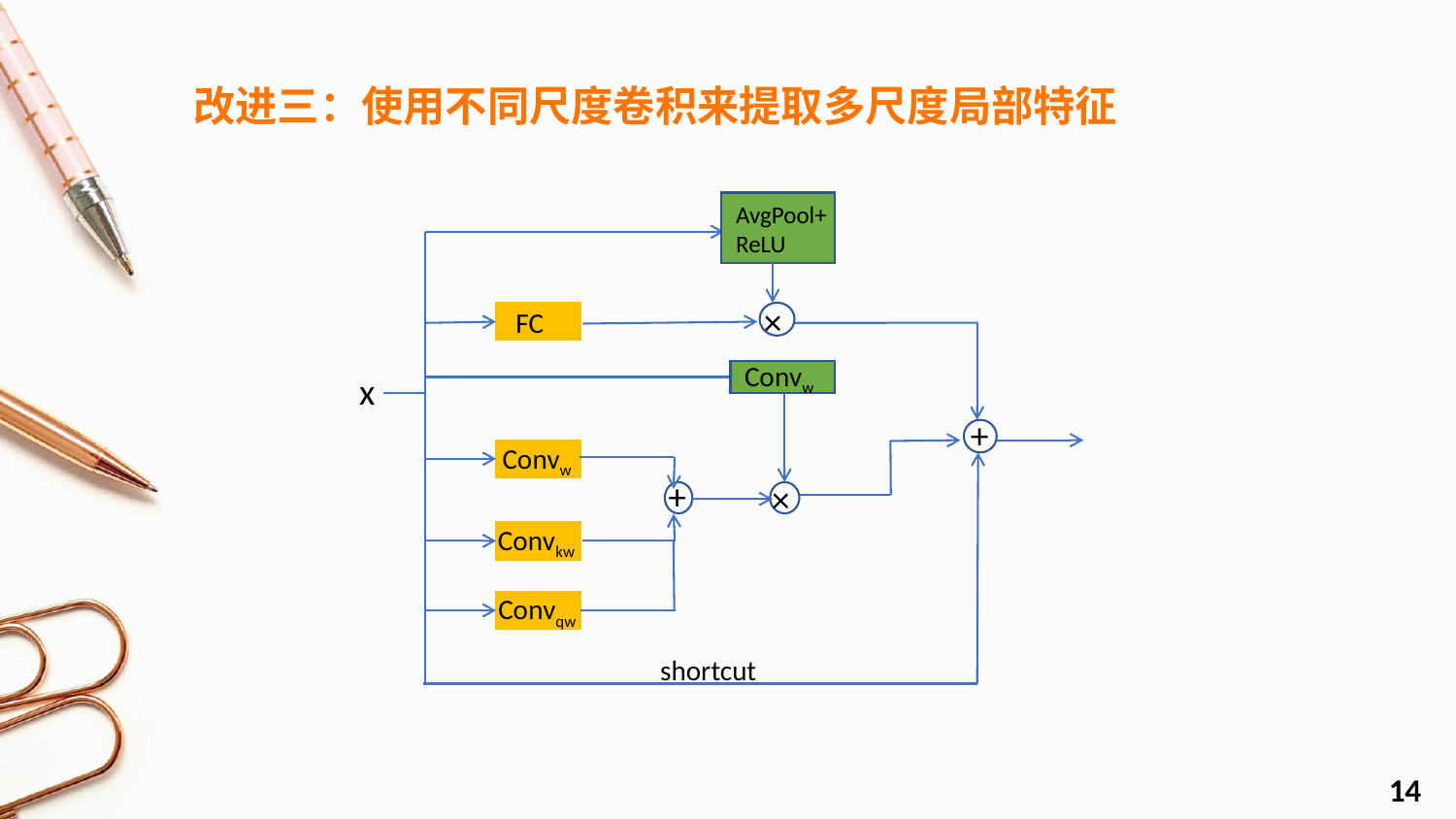

改进三：使用不同尺度卷积来提取多尺度局部特征

AvgPool+
ReLU
×
FC

Convw
x

+

Convw

+
×

Convkw

Convqw

shortcut
14